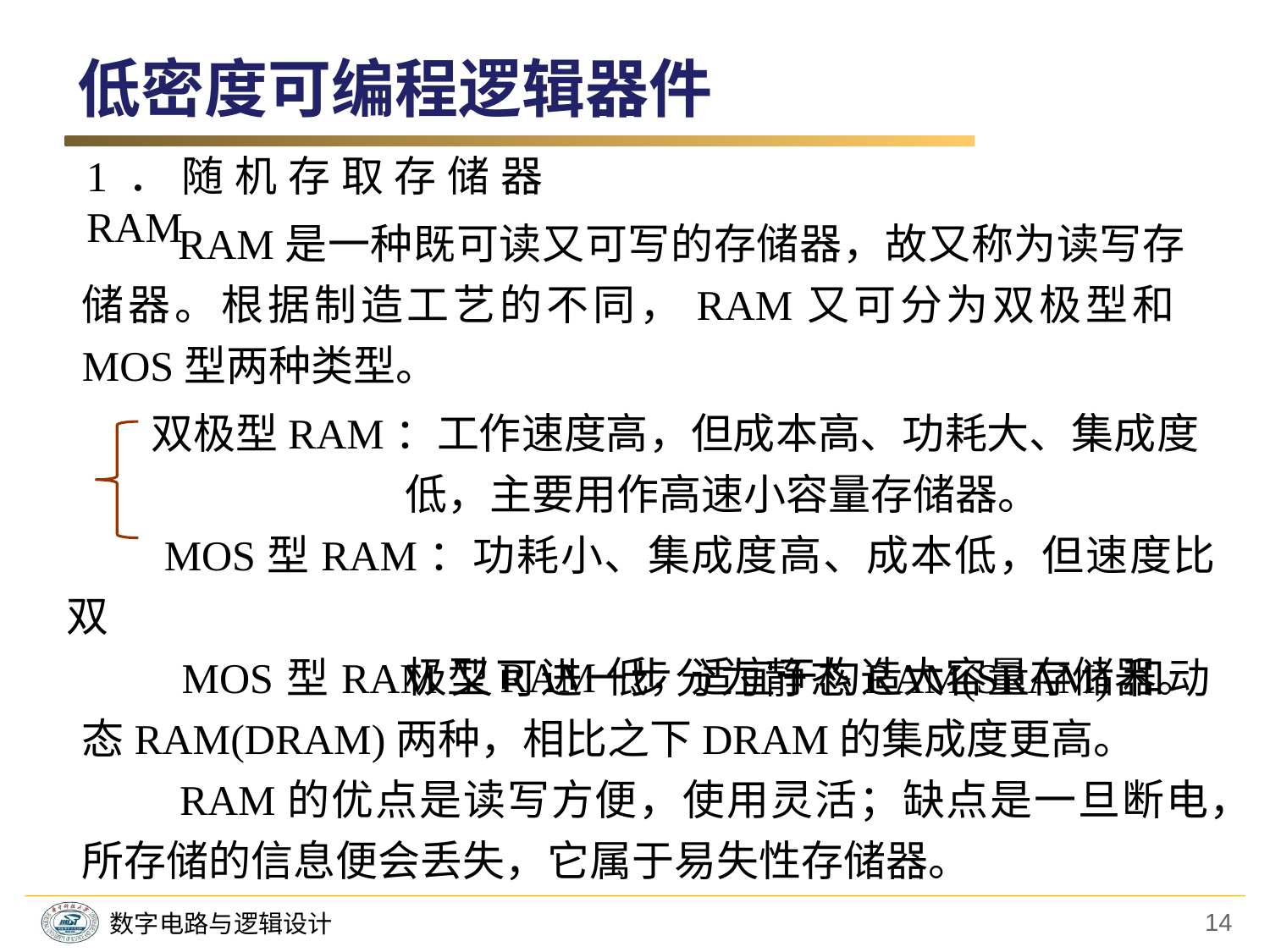

低密度可编程逻辑器件
1．随机存取存储器RAM
　　RAM是一种既可读又可写的存储器，故又称为读写存储器。根据制造工艺的不同，RAM又可分为双极型和MOS型两种类型。
　　双极型RAM：工作速度高，但成本高、功耗大、集成度
　　　　　　　　低，主要用作高速小容量存储器。
　　MOS型RAM：功耗小、集成度高、成本低，但速度比双
　　　　　　　　极型RAM低，适宜于构造大容量存储器。

　　MOS型RAM又可进一步分为静态RAM(SRAM)和动态RAM(DRAM)两种，相比之下DRAM的集成度更高。
　　RAM的优点是读写方便，使用灵活；缺点是一旦断电，所存储的信息便会丢失，它属于易失性存储器。
14
数字电路与逻辑设计